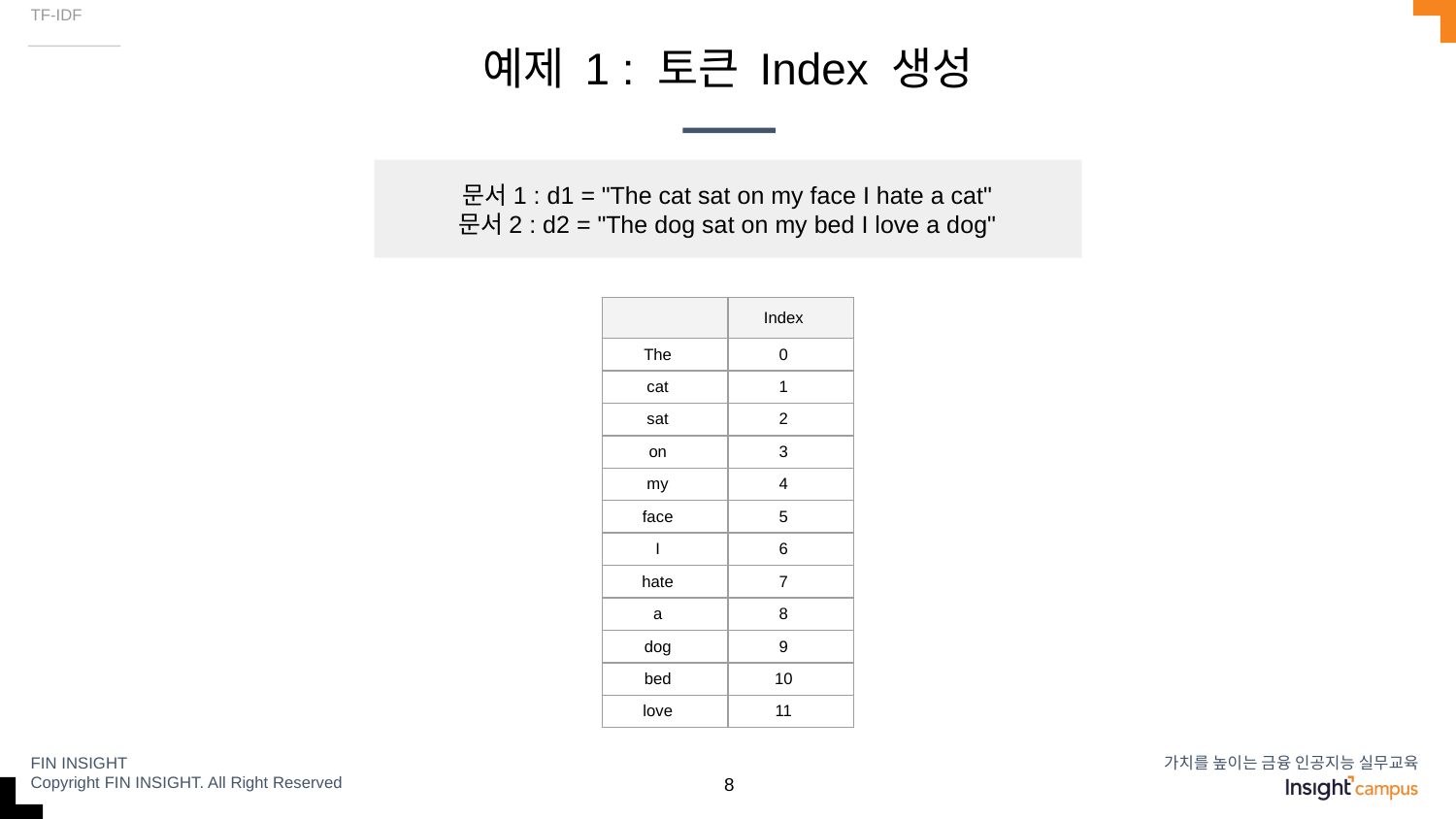

TF-IDF

# 예제 1 : 토큰 Index 생성
문서1 : d1 = "The cat sat on my face I hate a cat"
문서2 : d2 = "The dog sat on my bed I love a dog"
|  | Index |
| --- | --- |
| The | 0 |
| cat | 1 |
| sat | 2 |
| on | 3 |
| my | 4 |
| face | 5 |
| I | 6 |
| hate | 7 |
| a | 8 |
| dog | 9 |
| bed | 10 |
| love | 11 |
8